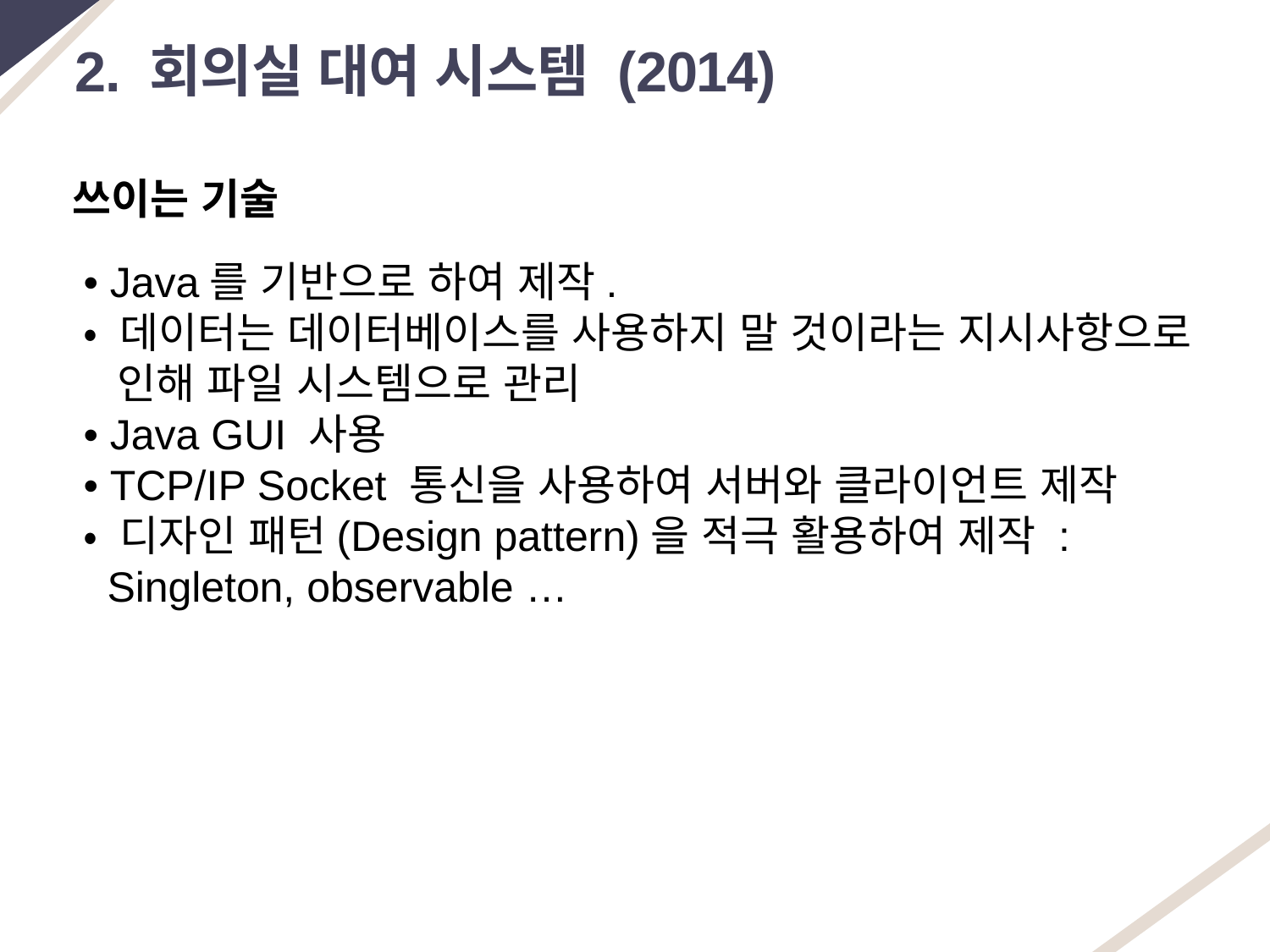

2. 회의실 대여 시스템 (2014)
쓰이는 기술

• Java를 기반으로 하여 제작.
• 데이터는 데이터베이스를 사용하지 말 것이라는 지시사항으로
  인해 파일 시스템으로 관리
• Java GUI 사용
• TCP/IP Socket 통신을 사용하여 서버와 클라이언트 제작
• 디자인 패턴(Design pattern)을 적극 활용하여 제작 :
  Singleton, observable …